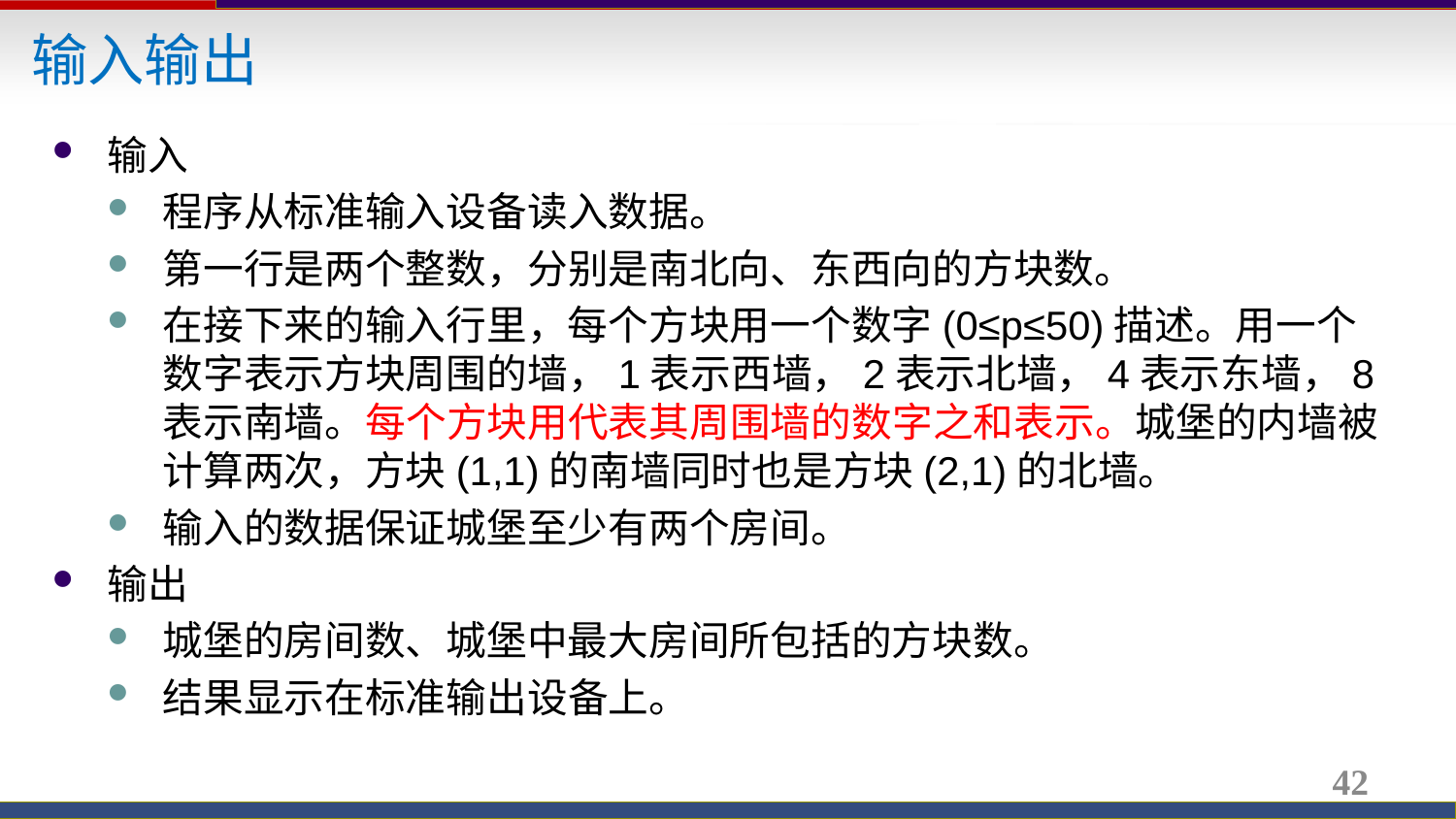

输入输出
输入
程序从标准输入设备读入数据。
第一行是两个整数，分别是南北向、东西向的方块数。
在接下来的输入行里，每个方块用一个数字(0≤p≤50)描述。用一个数字表示方块周围的墙，1表示西墙，2表示北墙，4表示东墙，8表示南墙。每个方块用代表其周围墙的数字之和表示。城堡的内墙被计算两次，方块(1,1)的南墙同时也是方块(2,1)的北墙。
输入的数据保证城堡至少有两个房间。
输出
城堡的房间数、城堡中最大房间所包括的方块数。
结果显示在标准输出设备上。